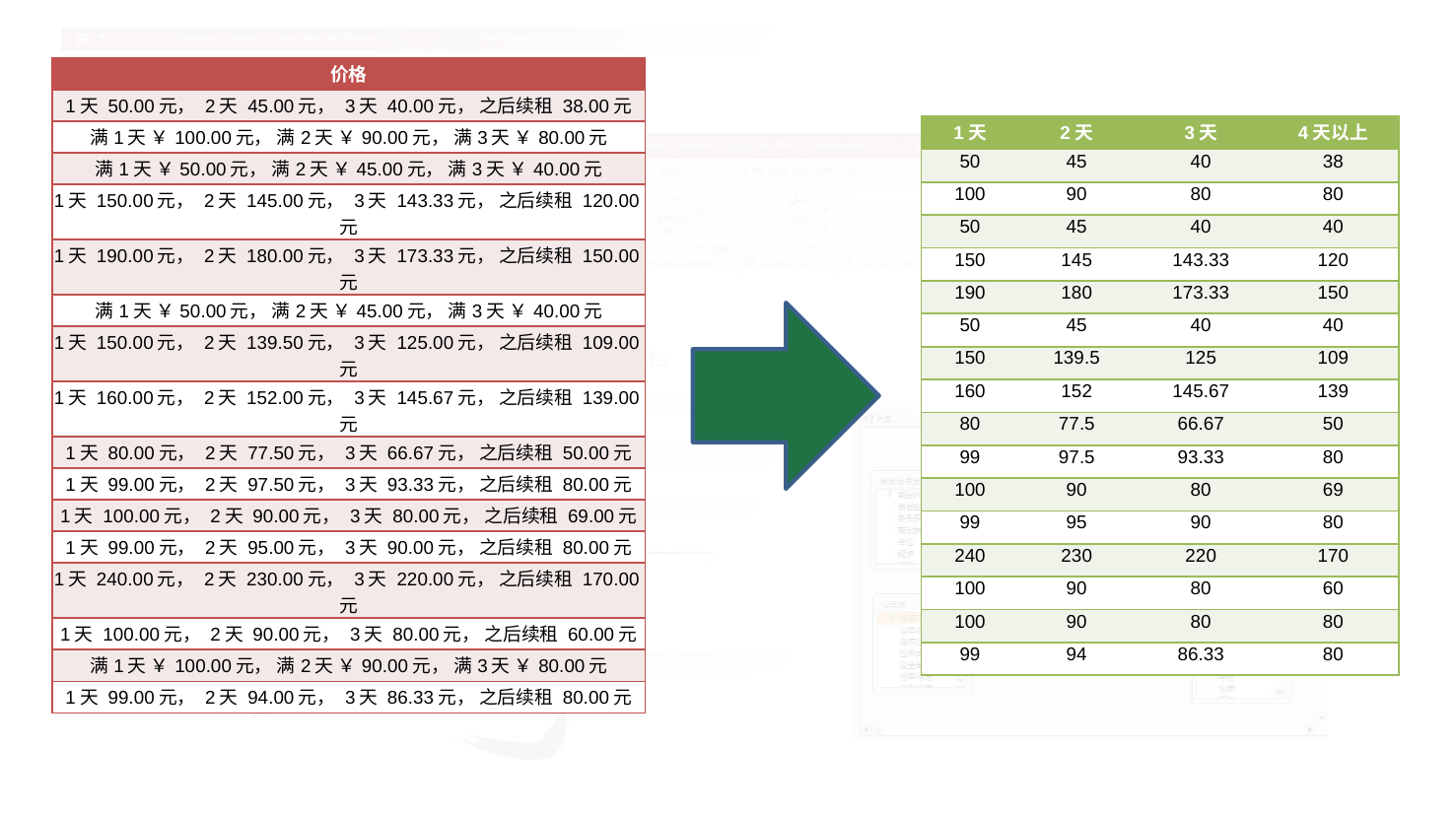

| 价格 |
| --- |
| 1天 50.00元， 2天 45.00元， 3天 40.00元， 之后续租 38.00元 |
| 满1天 ￥100.00元， 满2天 ￥90.00元， 满3天 ￥80.00元 |
| 满1天 ￥50.00元， 满2天 ￥45.00元， 满3天 ￥40.00元 |
| 1天 150.00元， 2天 145.00元， 3天 143.33元， 之后续租 120.00元 |
| 1天 190.00元， 2天 180.00元， 3天 173.33元， 之后续租 150.00元 |
| 满1天 ￥50.00元， 满2天 ￥45.00元， 满3天 ￥40.00元 |
| 1天 150.00元， 2天 139.50元， 3天 125.00元， 之后续租 109.00元 |
| 1天 160.00元， 2天 152.00元， 3天 145.67元， 之后续租 139.00元 |
| 1天 80.00元， 2天 77.50元， 3天 66.67元， 之后续租 50.00元 |
| 1天 99.00元， 2天 97.50元， 3天 93.33元， 之后续租 80.00元 |
| 1天 100.00元， 2天 90.00元， 3天 80.00元， 之后续租 69.00元 |
| 1天 99.00元， 2天 95.00元， 3天 90.00元， 之后续租 80.00元 |
| 1天 240.00元， 2天 230.00元， 3天 220.00元， 之后续租 170.00元 |
| 1天 100.00元， 2天 90.00元， 3天 80.00元， 之后续租 60.00元 |
| 满1天 ￥100.00元， 满2天 ￥90.00元， 满3天 ￥80.00元 |
| 1天 99.00元， 2天 94.00元， 3天 86.33元， 之后续租 80.00元 |
| 1天 | 2天 | 3天 | 4天以上 |
| --- | --- | --- | --- |
| 50 | 45 | 40 | 38 |
| 100 | 90 | 80 | 80 |
| 50 | 45 | 40 | 40 |
| 150 | 145 | 143.33 | 120 |
| 190 | 180 | 173.33 | 150 |
| 50 | 45 | 40 | 40 |
| 150 | 139.5 | 125 | 109 |
| 160 | 152 | 145.67 | 139 |
| 80 | 77.5 | 66.67 | 50 |
| 99 | 97.5 | 93.33 | 80 |
| 100 | 90 | 80 | 69 |
| 99 | 95 | 90 | 80 |
| 240 | 230 | 220 | 170 |
| 100 | 90 | 80 | 60 |
| 100 | 90 | 80 | 80 |
| 99 | 94 | 86.33 | 80 |